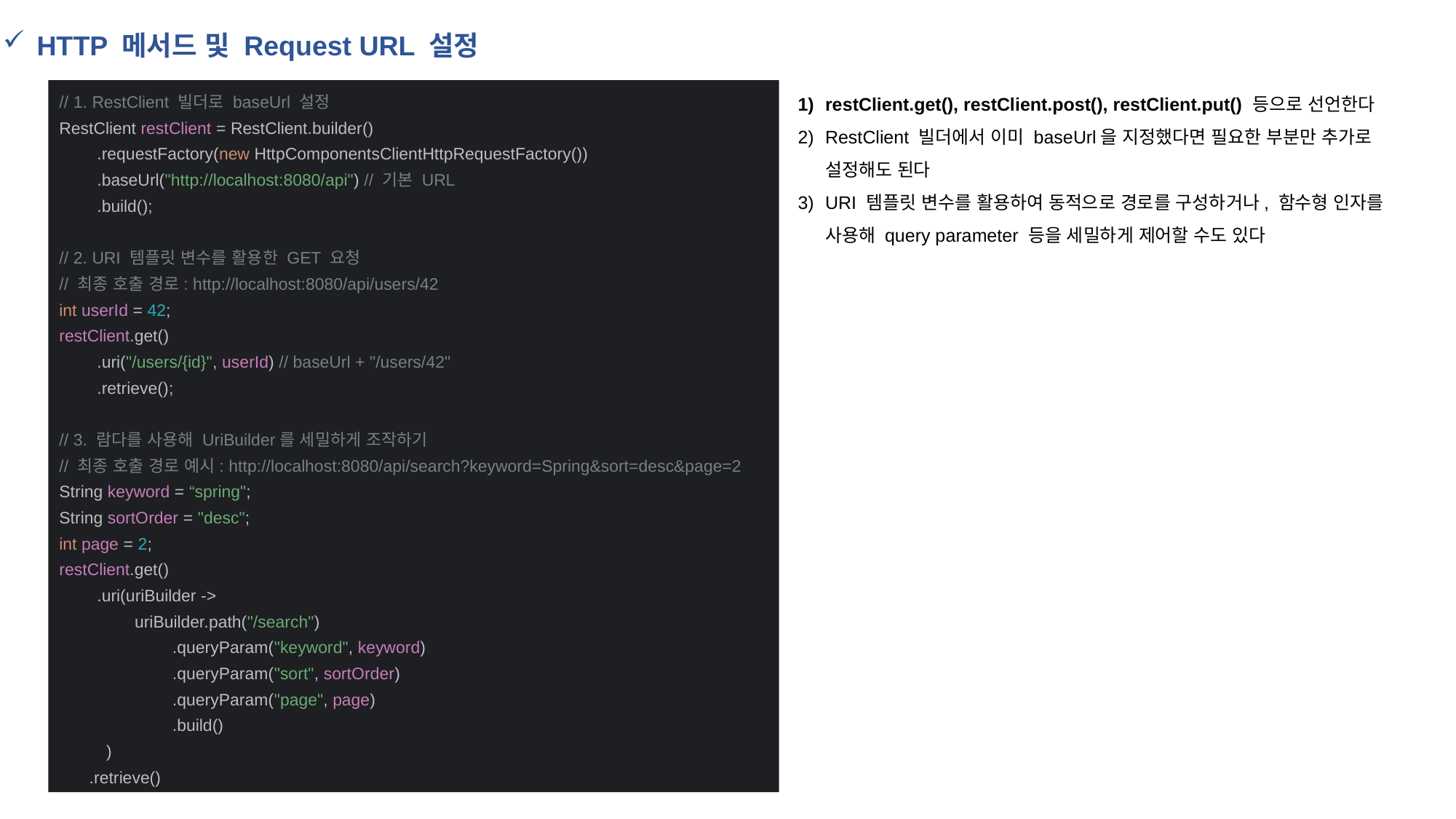

HTTP 메서드 및 Request URL 설정
// 1. RestClient 빌더로 baseUrl 설정
RestClient restClient = RestClient.builder()
        .requestFactory(new HttpComponentsClientHttpRequestFactory())
        .baseUrl("http://localhost:8080/api") // 기본 URL
        .build();
// 2. URI 템플릿 변수를 활용한 GET 요청
// 최종 호출 경로: http://localhost:8080/api/users/42
int userId = 42;
restClient.get()
        .uri("/users/{id}", userId) // baseUrl + "/users/42"
        .retrieve();
// 3. 람다를 사용해 UriBuilder를 세밀하게 조작하기
// 최종 호출 경로 예시: http://localhost:8080/api/search?keyword=Spring&sort=desc&page=2
String keyword = “spring";
String sortOrder = "desc";
int page = 2;
restClient.get()
        .uri(uriBuilder ->
                uriBuilder.path("/search")
                        .queryParam("keyword", keyword)
                        .queryParam("sort", sortOrder)
                        .queryParam("page", page)
                        .build()
          )
   .retrieve()
restClient.get(), restClient.post(), restClient.put() 등으로 선언한다
RestClient 빌더에서 이미 baseUrl을 지정했다면 필요한 부분만 추가로 설정해도 된다
URI 템플릿 변수를 활용하여 동적으로 경로를 구성하거나, 함수형 인자를 사용해 query parameter 등을 세밀하게 제어할 수도 있다